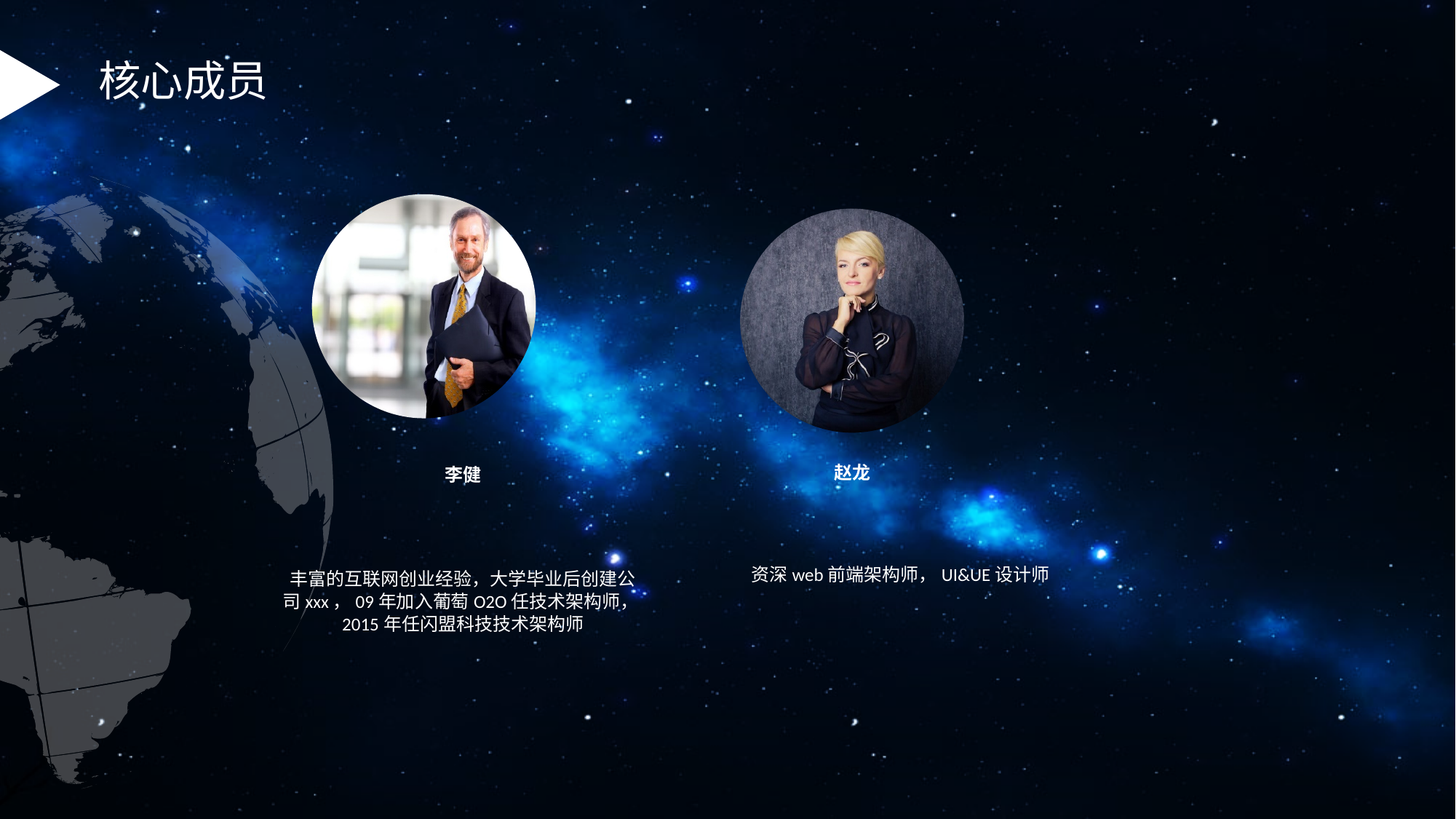

核心成员

赵龙
资深web前端架构师，UI&UE设计师
李健
丰富的互联网创业经验，大学毕业后创建公司xxx，09年加入葡萄O2O任技术架构师，2015年任闪盟科技技术架构师
.